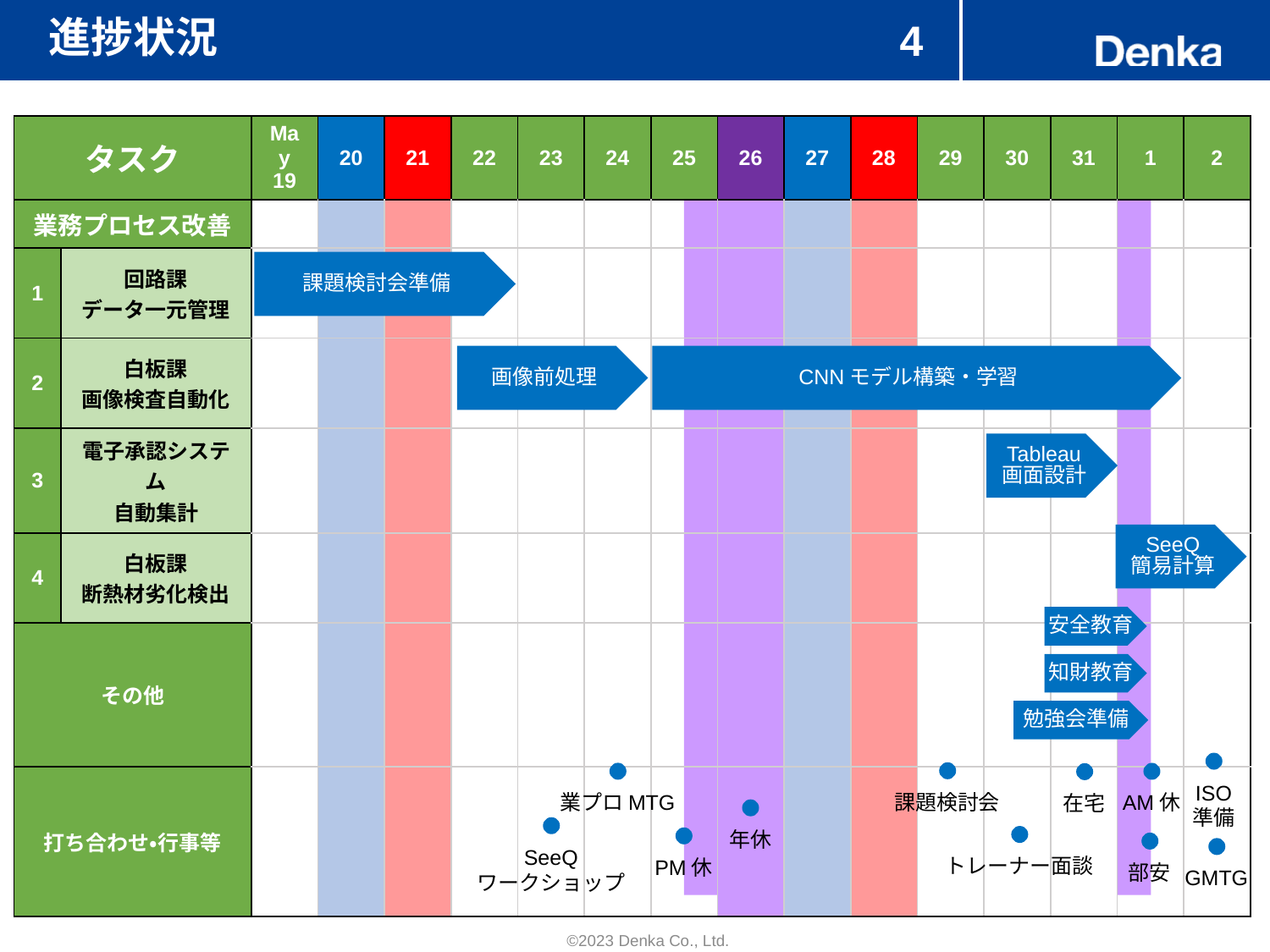

# 進捗状況
4
| タスク |  | May 19 | 20 | 21 | 22 | 23 | 24 | 25 | 26 | 27 | 28 | 29 | 30 | 31 | 1 | 2 |
| --- | --- | --- | --- | --- | --- | --- | --- | --- | --- | --- | --- | --- | --- | --- | --- | --- |
| 業務プロセス改善 |  |  |  |  |  |  |  |  |  |  |  |  |  |  |  |  |
| 1 | 回路課 データ一元管理 |  |  |  |  |  |  |  |  |  |  |  |  |  |  |  |
| 2 | 白板課 画像検査自動化 |  |  |  |  |  |  |  |  |  |  |  |  |  |  |  |
| 3 | 電子承認システム 自動集計 |  |  |  |  |  |  |  |  |  |  |  |  |  |  |  |
| 4 | 白板課 断熱材劣化検出 |  |  |  |  |  |  |  |  |  |  |  |  |  |  |  |
| その他 |  |  |  |  |  |  |  |  |  |  |  |  |  |  |  |  |
| 打ち合わせ・行事等 | 打ち合わせ |  |  |  |  |  |  |  |  |  |  |  |  |  |  |  |

課題検討会準備
画像前処理
CNNモデル構築・学習
Tableau
画面設計
SeeQ
簡易計算
安全教育
知財教育
勉強会準備

ISO
準備
課題検討会
業プロMTG
AM休
在宅

年休

SeeQ
ワークショップ

トレーナー面談
PM休
部安
GMTG